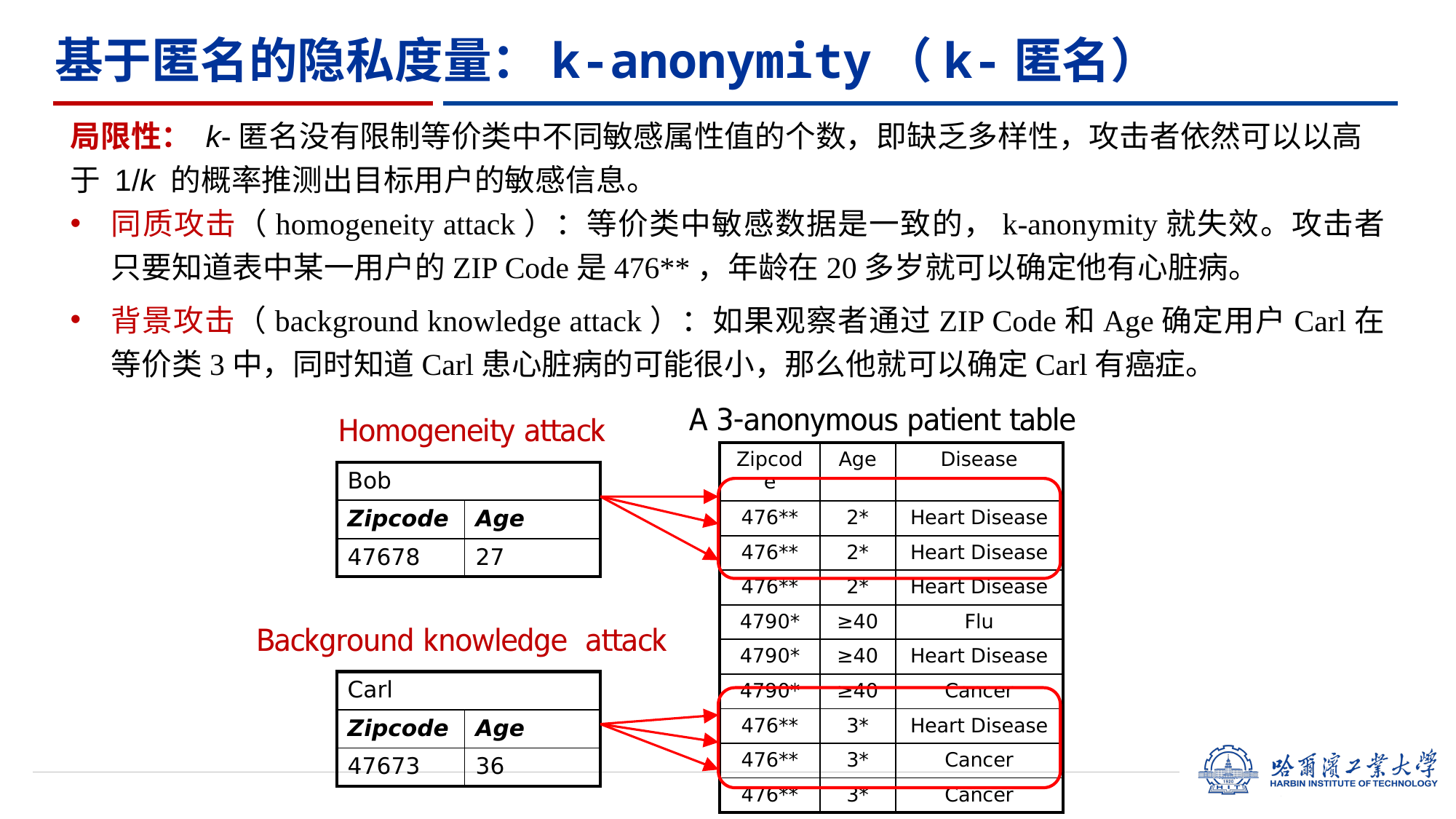

基于匿名的隐私度量：k-anonymity（k-匿名）
局限性： k-匿名没有限制等价类中不同敏感属性值的个数，即缺乏多样性，攻击者依然可以以高于 1/k 的概率推测出目标用户的敏感信息。
同质攻击（homogeneity attack）：等价类中敏感数据是一致的，k-anonymity就失效。攻击者只要知道表中某一用户的ZIP Code是476**，年龄在20多岁就可以确定他有心脏病。
背景攻击（background knowledge attack）：如果观察者通过ZIP Code和Age确定用户Carl在等价类3中，同时知道Carl患心脏病的可能很小，那么他就可以确定Carl有癌症。
A 3-anonymous patient table
Homogeneity attack
| Zipcode | Age | Disease |
| --- | --- | --- |
| 476\*\* | 2\* | Heart Disease |
| 476\*\* | 2\* | Heart Disease |
| 476\*\* | 2\* | Heart Disease |
| 4790\* | ≥40 | Flu |
| 4790\* | ≥40 | Heart Disease |
| 4790\* | ≥40 | Cancer |
| 476\*\* | 3\* | Heart Disease |
| 476\*\* | 3\* | Cancer |
| 476\*\* | 3\* | Cancer |
| Bob |  |
| --- | --- |
| Zipcode | Age |
| 47678 | 27 |

Background knowledge  attack
| Carl |  |
| --- | --- |
| Zipcode | Age |
| 47673 | 36 |